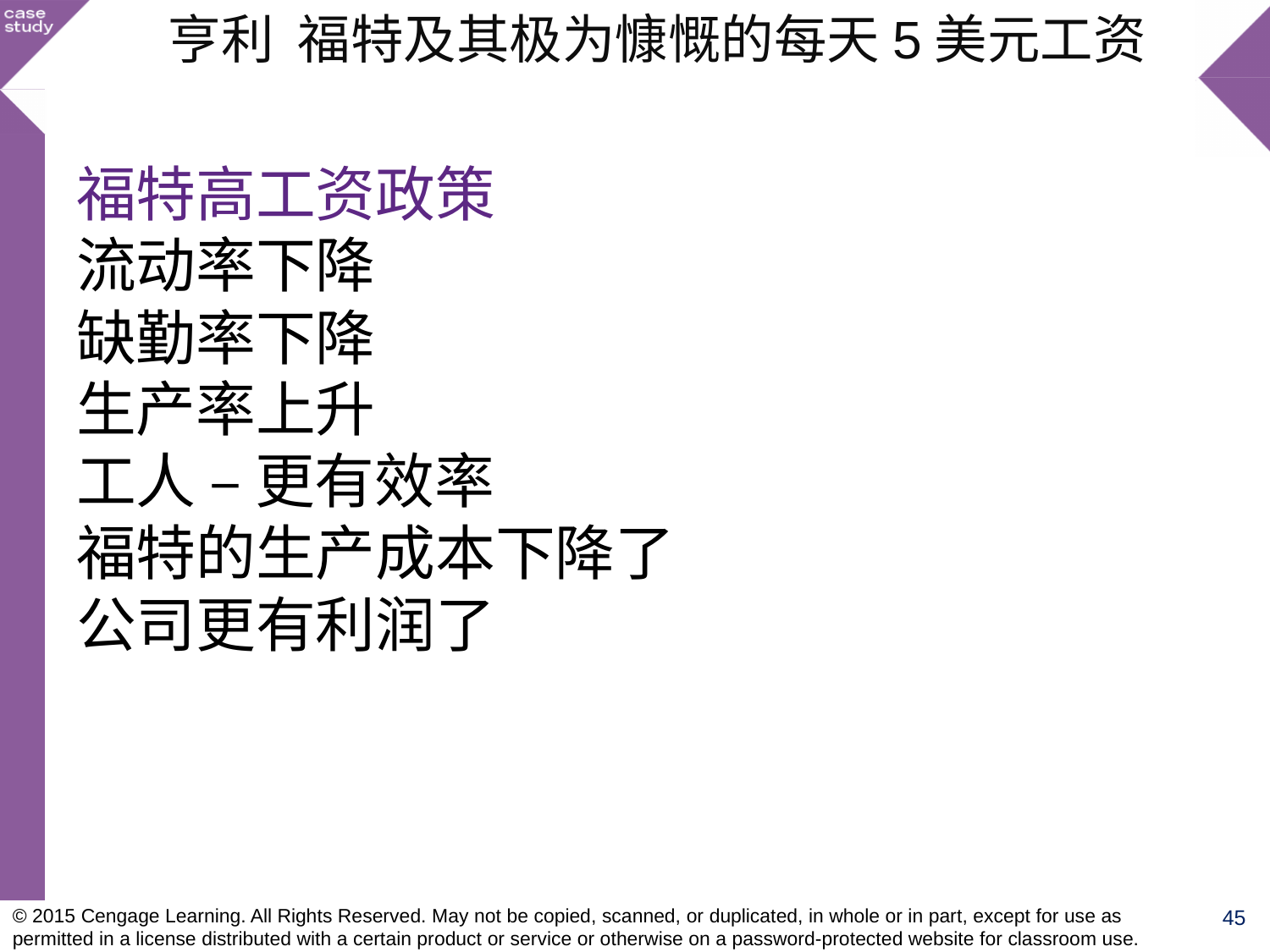

亨利  福特及其极为慷慨的每天5美元工资
福特高工资政策
流动率下降
缺勤率下降
生产率上升
工人 – 更有效率
福特的生产成本下降了
公司更有利润了
45
© 2015 Cengage Learning. All Rights Reserved. May not be copied, scanned, or duplicated, in whole or in part, except for use as permitted in a license distributed with a certain product or service or otherwise on a password-protected website for classroom use.